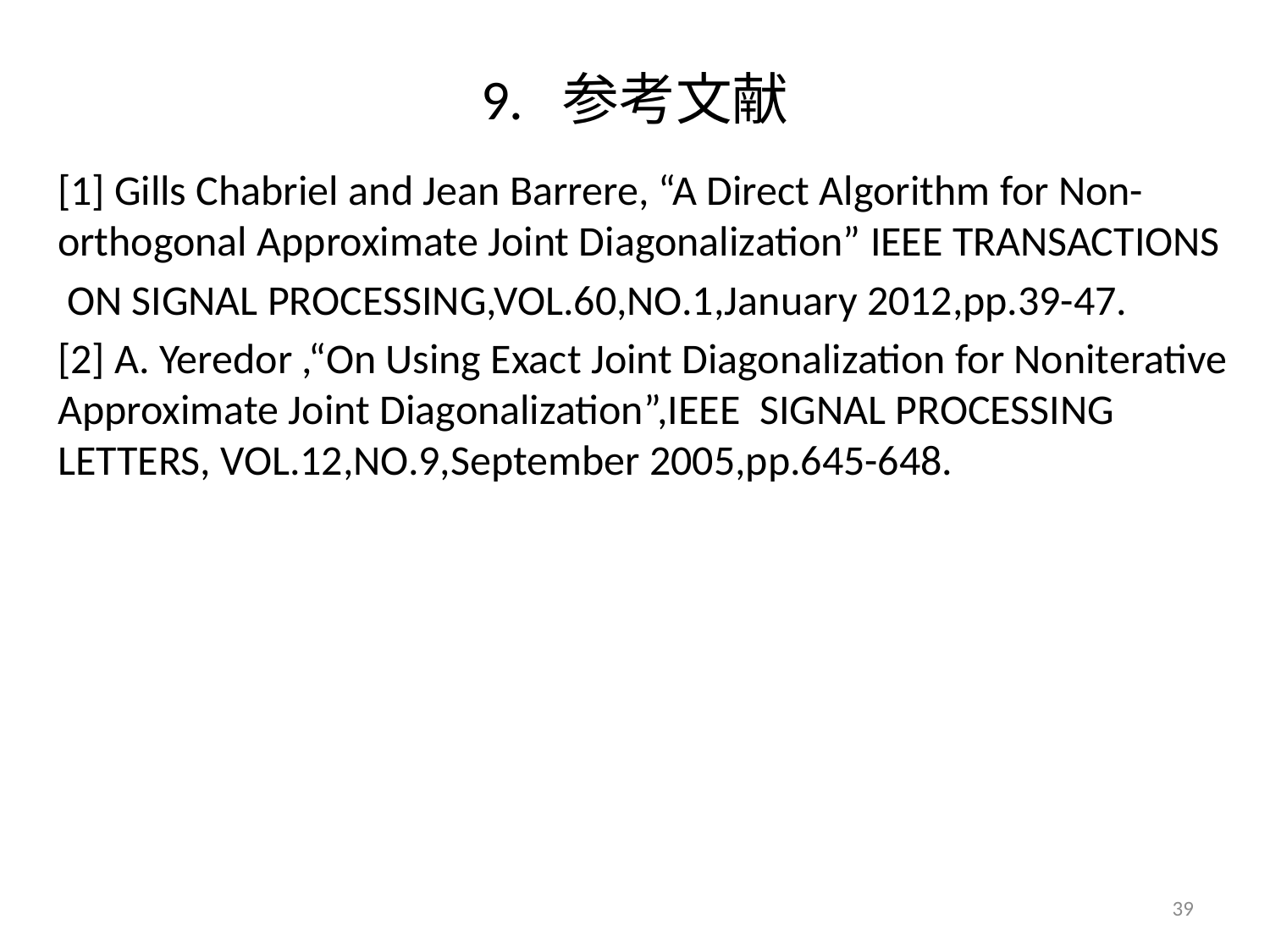

# 9.  参考文献
[1] Gills Chabriel and Jean Barrere, “A Direct Algorithm for Non-    orthogonal Approximate Joint Diagonalization” IEEE TRANSACTIONS
 ON SIGNAL PROCESSING,VOL.60,NO.1,January 2012,pp.39-47.
[2] A. Yeredor ,“On Using Exact Joint Diagonalization for Noniterative Approximate Joint Diagonalization”,IEEE  SIGNAL PROCESSING LETTERS, VOL.12,NO.9,September 2005,pp.645-648.
39